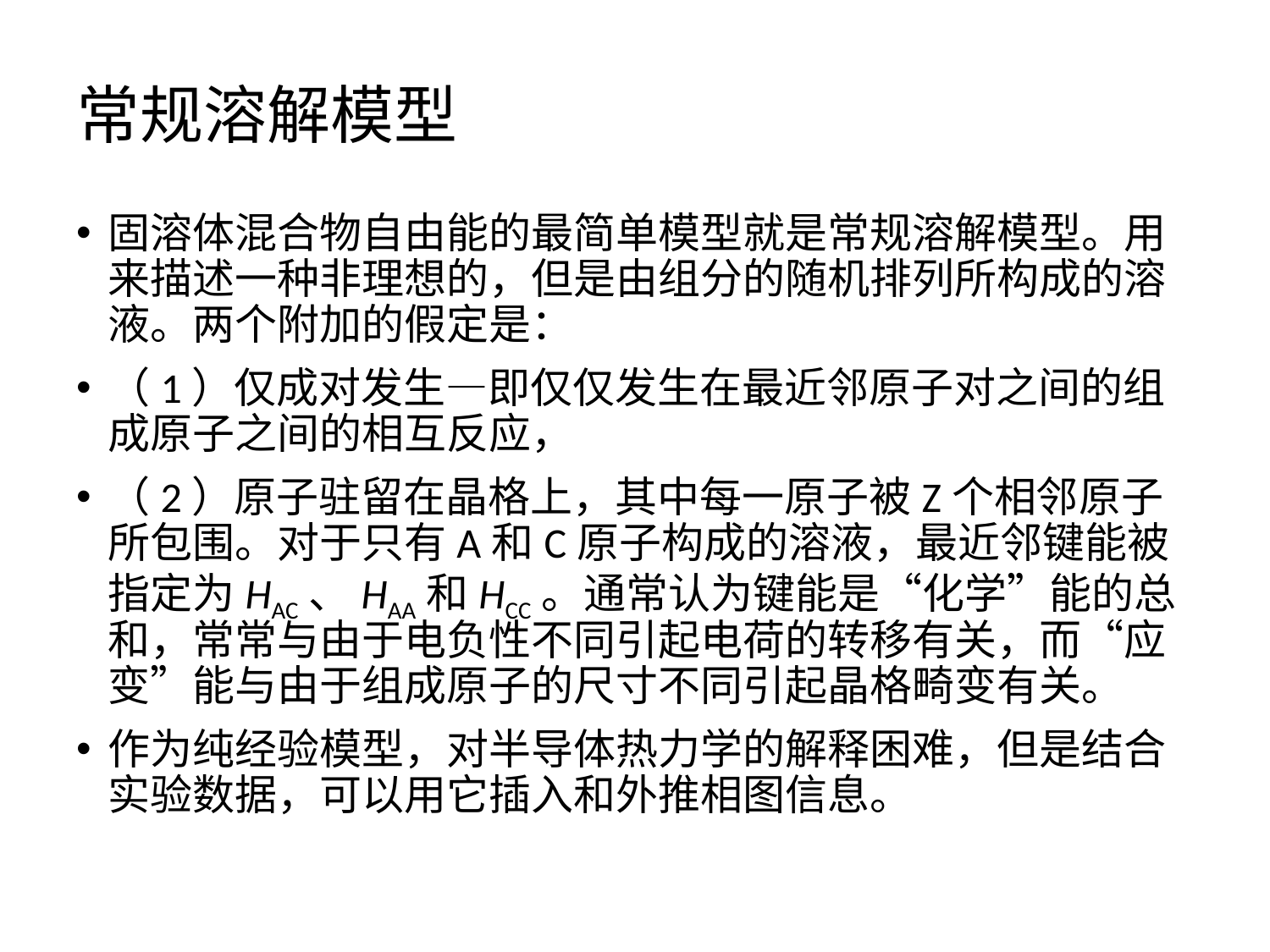

# 常规溶解模型
固溶体混合物自由能的最简单模型就是常规溶解模型。用来描述一种非理想的，但是由组分的随机排列所构成的溶液。两个附加的假定是：
（1）仅成对发生—即仅仅发生在最近邻原子对之间的组成原子之间的相互反应，
（2）原子驻留在晶格上，其中每一原子被Z个相邻原子所包围。对于只有A和C原子构成的溶液，最近邻键能被指定为HAC、HAA和HCC。通常认为键能是“化学”能的总和，常常与由于电负性不同引起电荷的转移有关，而“应变”能与由于组成原子的尺寸不同引起晶格畸变有关。
作为纯经验模型，对半导体热力学的解释困难，但是结合实验数据，可以用它插入和外推相图信息。
50